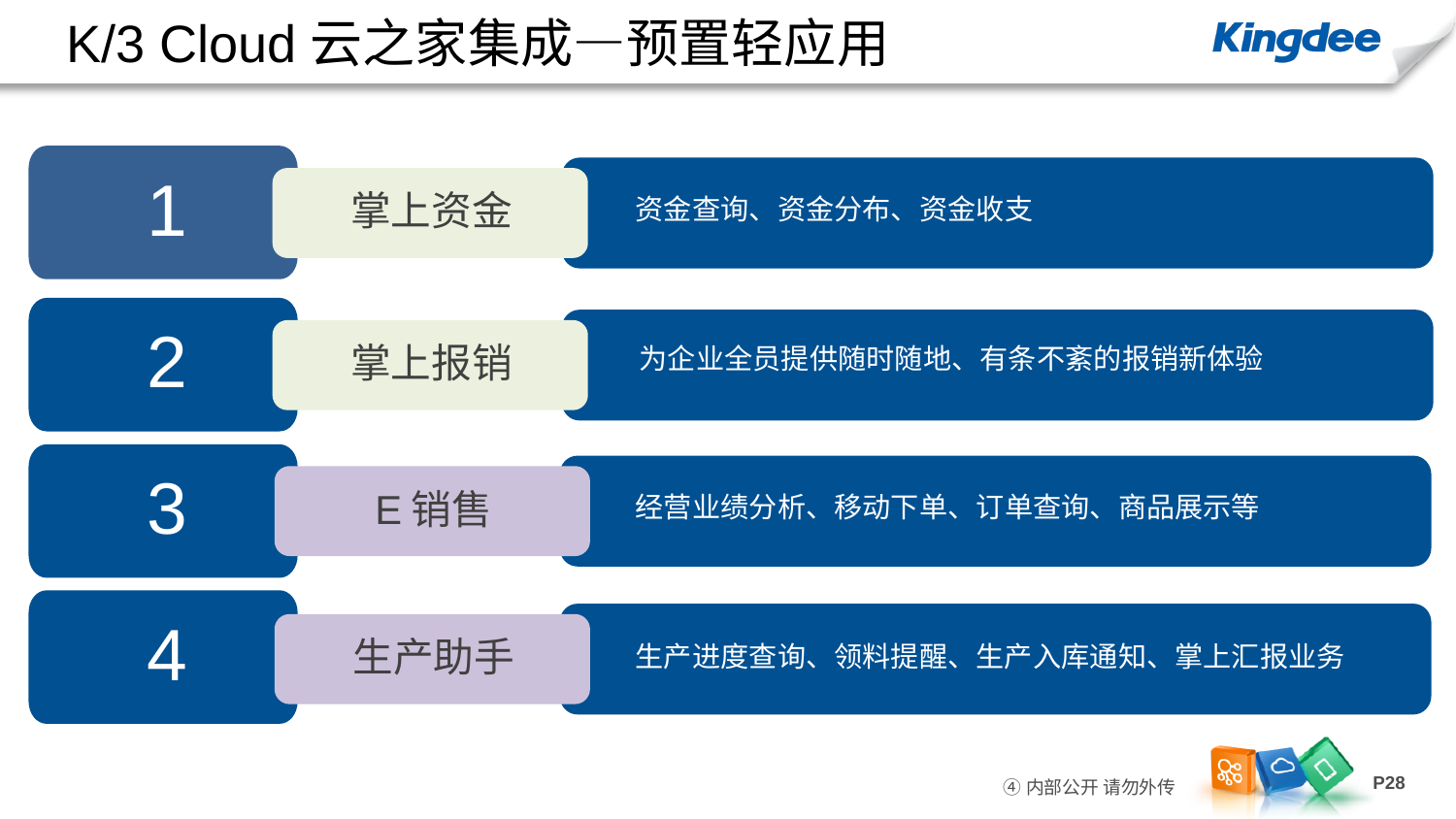

# K/3 Cloud云之家集成—预置轻应用
1

掌上资金
2

掌上报销
3

E销售
4

生产助手
资金查询、资金分布、资金收支
为企业全员提供随时随地、有条不紊的报销新体验
经营业绩分析、移动下单、订单查询、商品展示等
生产进度查询、领料提醒、生产入库通知、掌上汇报业务